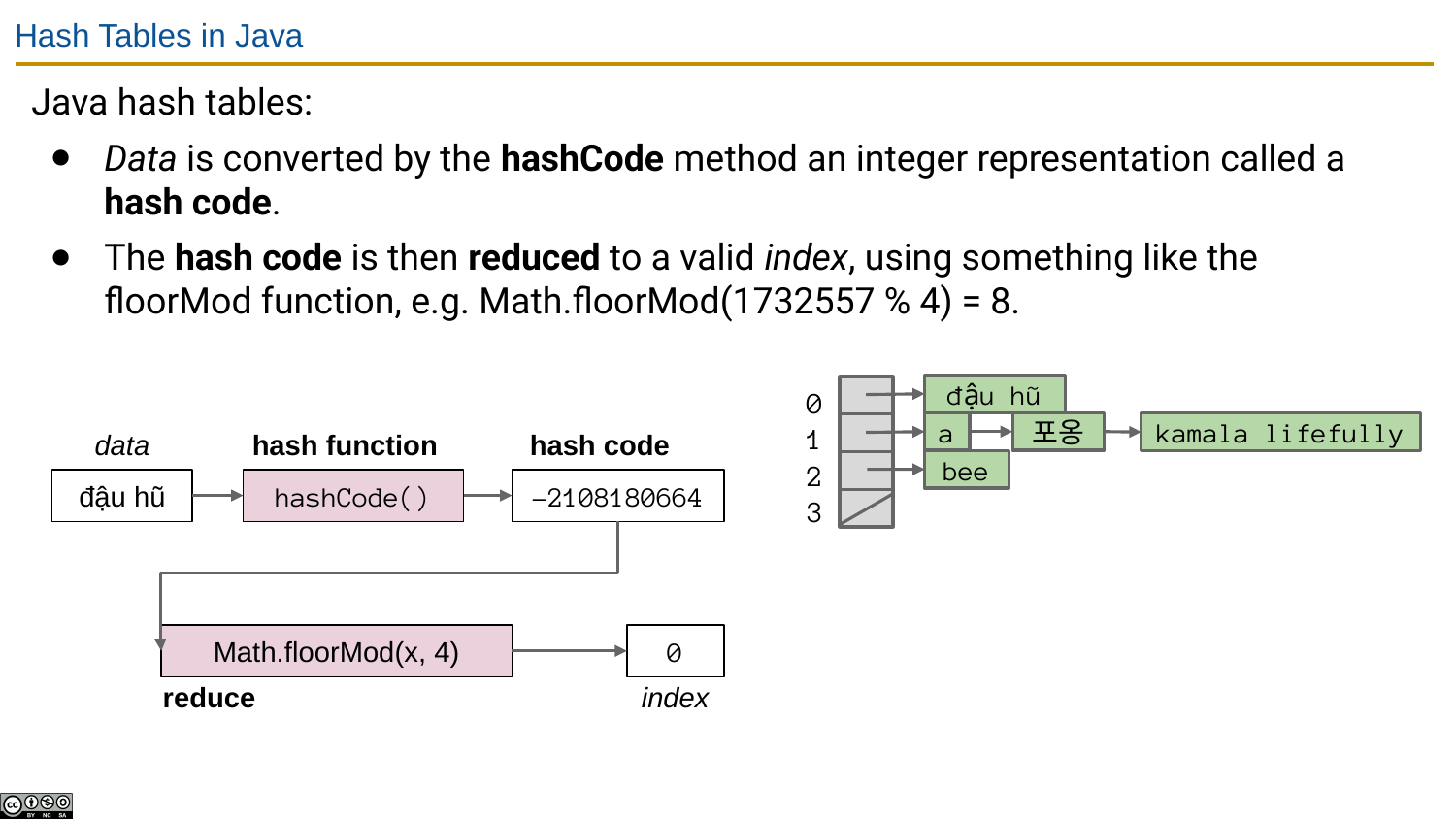

# Hash Tables in Java
Java hash tables:
Data is converted by the hashCode method an integer representation called a hash code.
The hash code is then reduced to a valid index, using something like the floorMod function, e.g. Math.floorMod(1732557 % 4) = 8.
0
1
2
3
đậu hũ

포옹
a
kamala lifefully

data
hash function
hash code
bee

đậu hũ
hashCode()
-2108180664

Math.floorMod(x, 4)
0
reduce
index